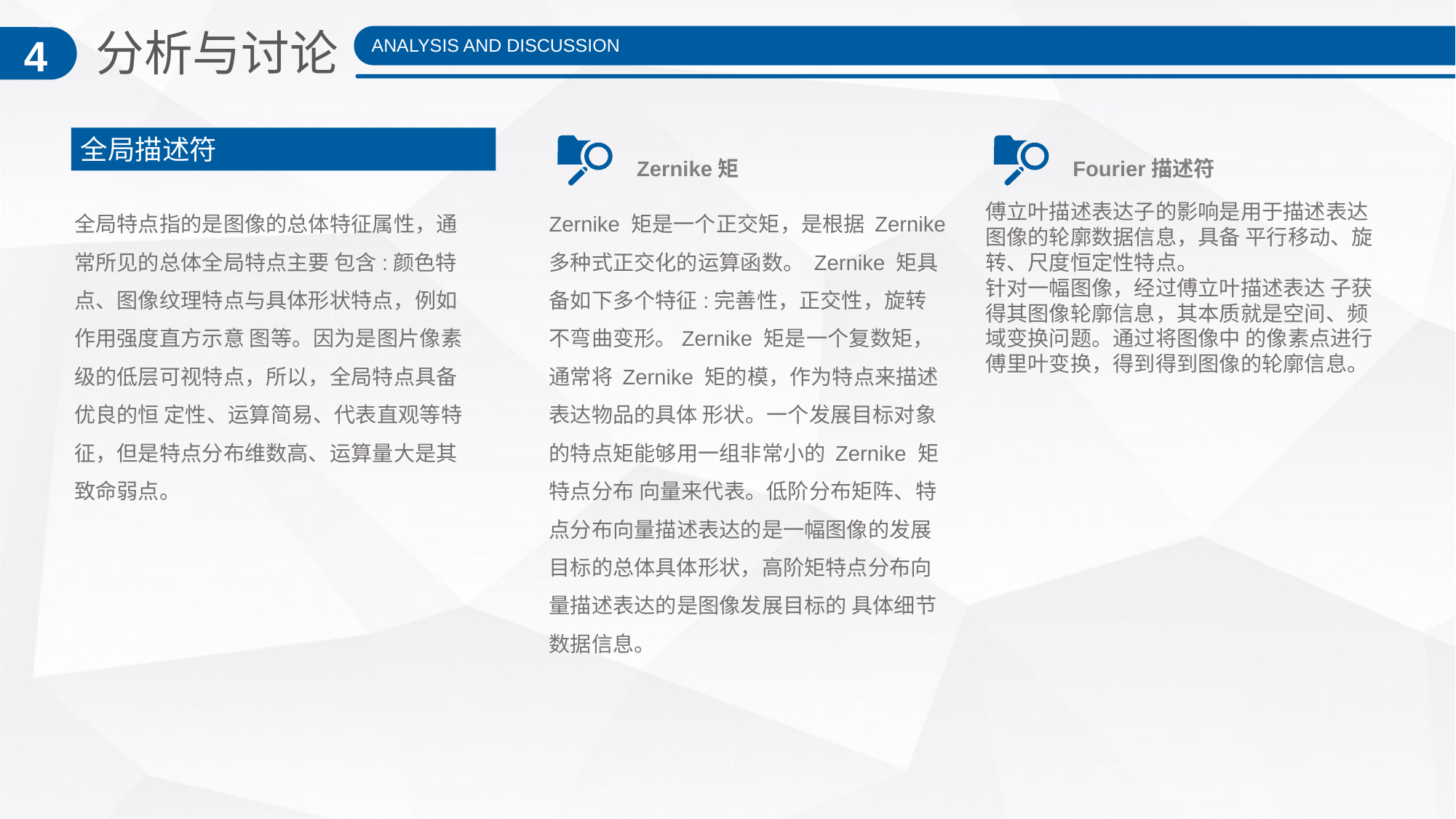

分析与讨论
4

ANALYSIS AND DISCUSSION

全局描述符

Zernike矩
Zernike 矩是一个正交矩，是根据 Zernike 多种式正交化的运算函数。 Zernike 矩具备如下多个特征:完善性，正交性，旋转不弯曲变形。Zernike 矩是一个复数矩，通常将 Zernike 矩的模，作为特点来描述表达物品的具体 形状。一个发展目标对象的特点矩能够用一组非常小的 Zernike 矩特点分布 向量来代表。低阶分布矩阵、特点分布向量描述表达的是一幅图像的发展 目标的总体具体形状，高阶矩特点分布向量描述表达的是图像发展目标的 具体细节数据信息。

Fourier描述符
傅立叶描述表达子的影响是用于描述表达图像的轮廓数据信息，具备 平行移动、旋转、尺度恒定性特点。
针对一幅图像，经过傅立叶描述表达 子获得其图像轮廓信息，其本质就是空间、频域变换问题。通过将图像中 的像素点进行傅里叶变换，得到得到图像的轮廓信息。

全局特点指的是图像的总体特征属性，通常所见的总体全局特点主要 包含:颜色特点、图像纹理特点与具体形状特点，例如作用强度直方示意 图等。因为是图片像素级的低层可视特点，所以，全局特点具备优良的恒 定性、运算简易、代表直观等特征，但是特点分布维数高、运算量大是其 致命弱点。